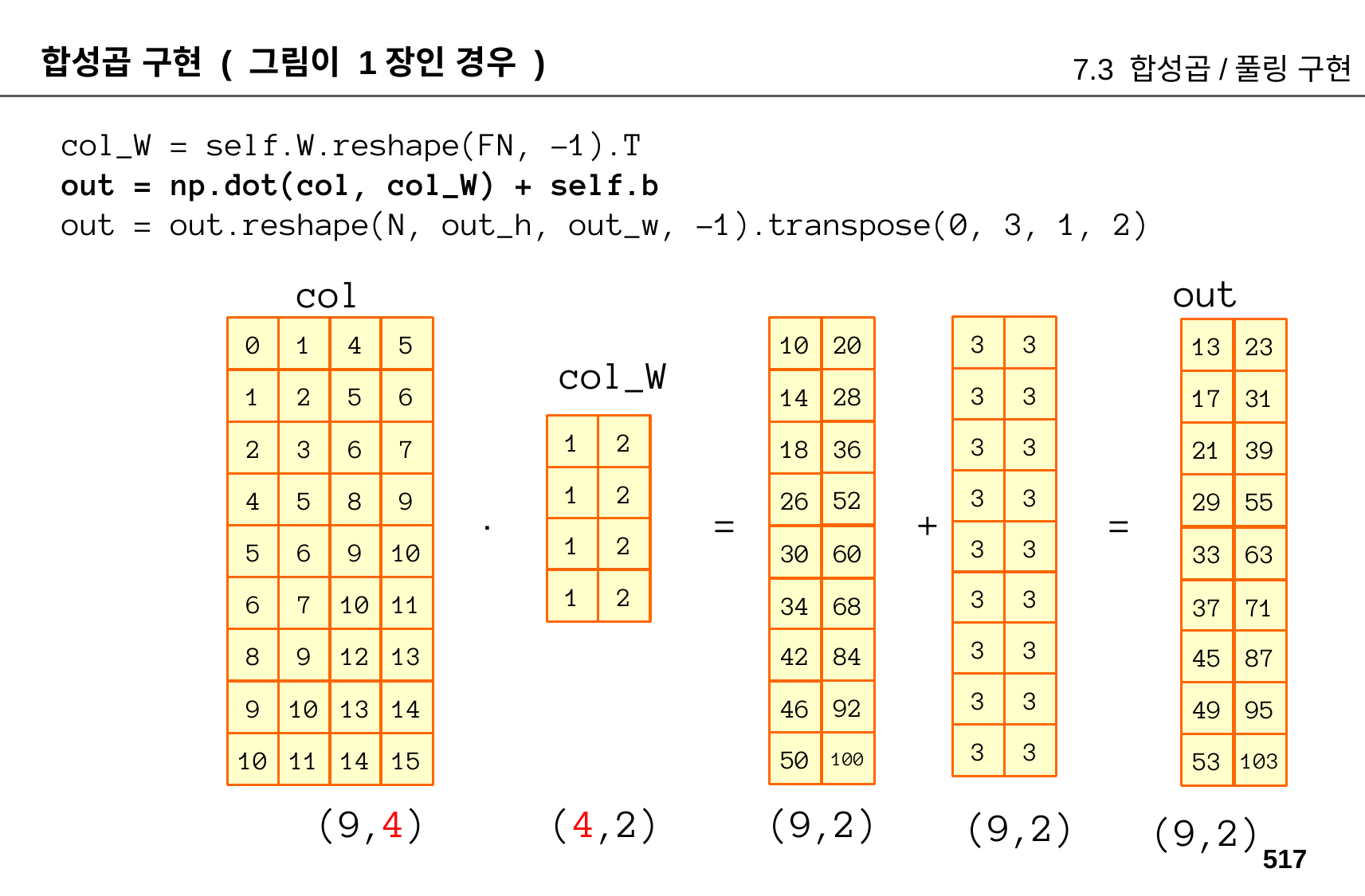

합성곱 구현 ( 그림이 1장인 경우 )
7.3 합성곱/풀링 구현
col_W = self.W.reshape(FN, -1).T
out = np.dot(col, col_W) + self.b
out = out.reshape(N, out_h, out_w, -1).transpose(0, 3, 1, 2)
out
col
3
3
20
10
0
1
4
5
13
23
col_W
3
3
28
1
2
5
6
14
17
31
1
2
3
3
36
2
3
6
7
18
21
39
1
2
3
3
52
4
5
8
9
26
29
55
.
+
=
=
1
2
3
3
5
6
9
10
60
30
33
63
1
2
3
3
6
7
10
11
68
34
37
71
3
3
84
8
9
12
13
42
45
87
3
3
92
46
9
10
13
14
49
95
3
3
100
50
10
11
14
15
53
103
(4,2)
(9,2)
(9,4)
(9,2)
(9,2)